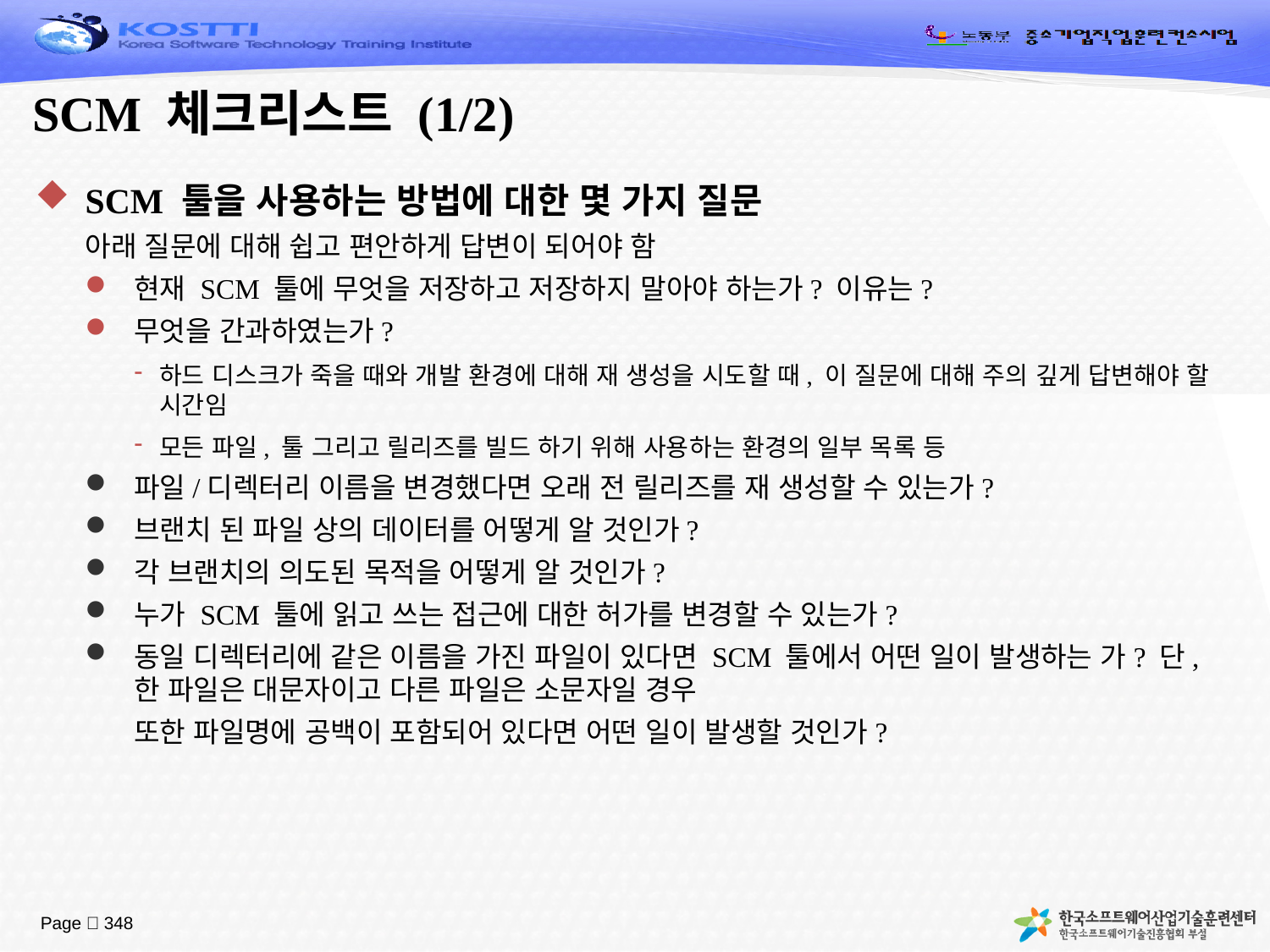

# SCM 체크리스트 (1/2)
SCM 툴을 사용하는 방법에 대한 몇 가지 질문
아래 질문에 대해 쉽고 편안하게 답변이 되어야 함
현재 SCM 툴에 무엇을 저장하고 저장하지 말아야 하는가? 이유는?
무엇을 간과하였는가?
하드 디스크가 죽을 때와 개발 환경에 대해 재 생성을 시도할 때, 이 질문에 대해 주의 깊게 답변해야 할 시간임
모든 파일, 툴 그리고 릴리즈를 빌드 하기 위해 사용하는 환경의 일부 목록 등
파일/디렉터리 이름을 변경했다면 오래 전 릴리즈를 재 생성할 수 있는가?
브랜치 된 파일 상의 데이터를 어떻게 알 것인가?
각 브랜치의 의도된 목적을 어떻게 알 것인가?
누가 SCM 툴에 읽고 쓰는 접근에 대한 허가를 변경할 수 있는가?
동일 디렉터리에 같은 이름을 가진 파일이 있다면 SCM 툴에서 어떤 일이 발생하는 가? 단, 한 파일은 대문자이고 다른 파일은 소문자일 경우
	또한 파일명에 공백이 포함되어 있다면 어떤 일이 발생할 것인가?